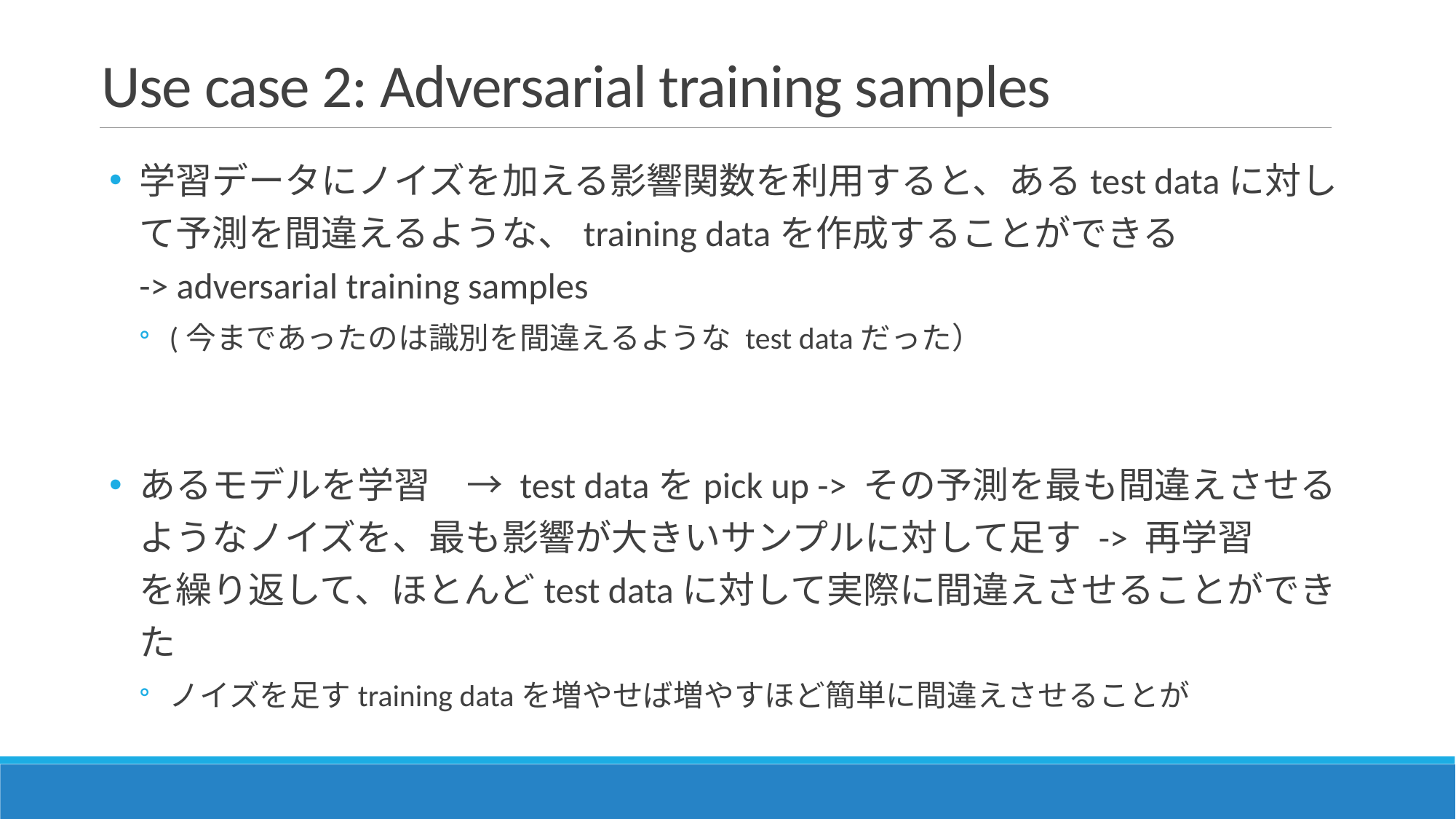

# Use case 2: Adversarial training samples
学習データにノイズを加える影響関数を利用すると、あるtest dataに対して予測を間違えるような、training dataを作成することができる
-> adversarial training samples
(今まであったのは識別を間違えるような test dataだった）

あるモデルを学習　→ test dataをpick up -> その予測を最も間違えさせるようなノイズを、最も影響が大きいサンプルに対して足す -> 再学習
を繰り返して、ほとんどtest dataに対して実際に間違えさせることができた
ノイズを足すtraining dataを増やせば増やすほど簡単に間違えさせることが